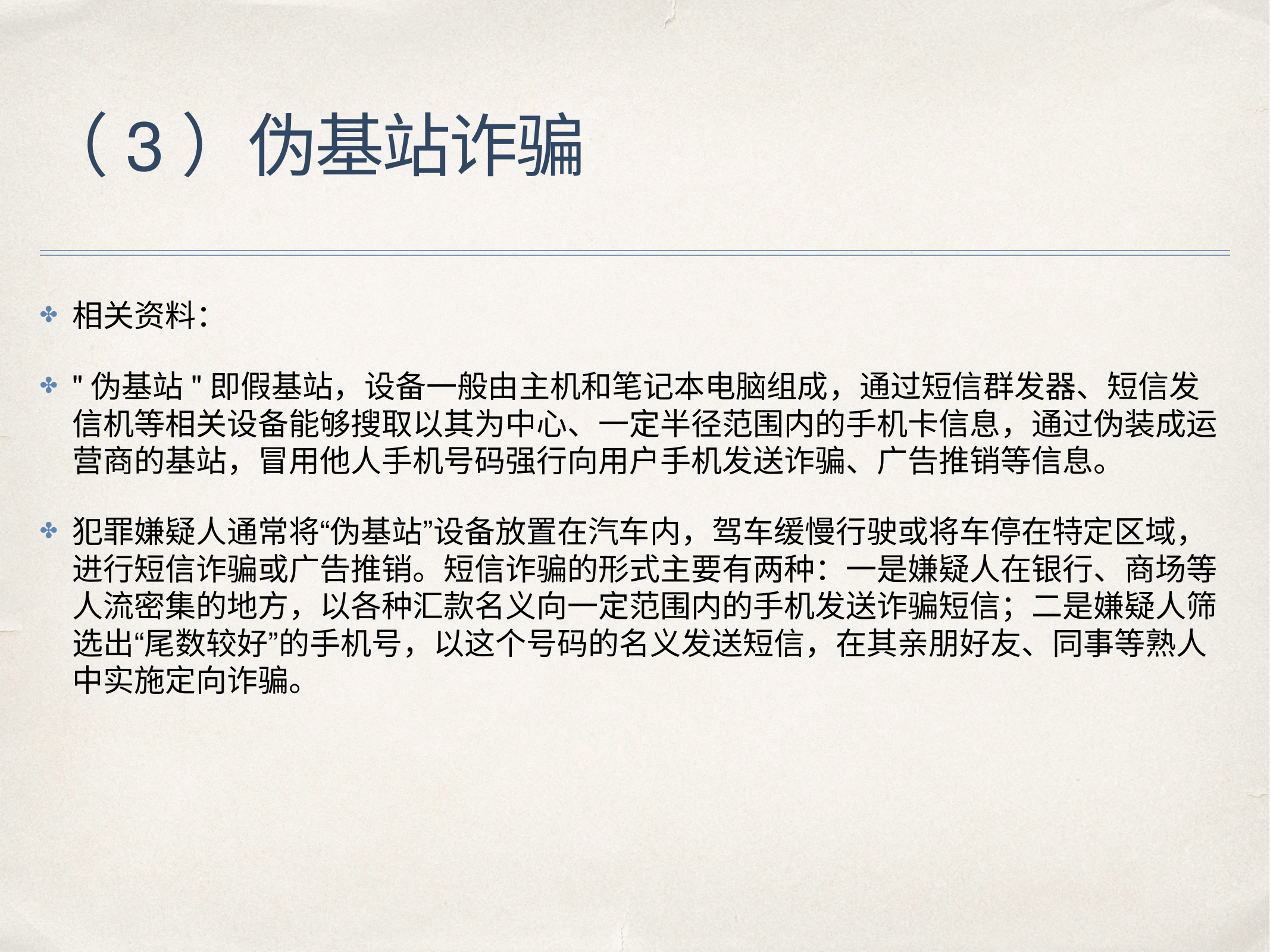

20
# （3）伪基站诈骗
相关资料：
"伪基站"即假基站，设备一般由主机和笔记本电脑组成，通过短信群发器、短信发信机等相关设备能够搜取以其为中心、一定半径范围内的手机卡信息，通过伪装成运营商的基站，冒用他人手机号码强行向用户手机发送诈骗、广告推销等信息。
犯罪嫌疑人通常将“伪基站”设备放置在汽车内，驾车缓慢行驶或将车停在特定区域，进行短信诈骗或广告推销。短信诈骗的形式主要有两种：一是嫌疑人在银行、商场等人流密集的地方，以各种汇款名义向一定范围内的手机发送诈骗短信；二是嫌疑人筛选出“尾数较好”的手机号，以这个号码的名义发送短信，在其亲朋好友、同事等熟人中实施定向诈骗。